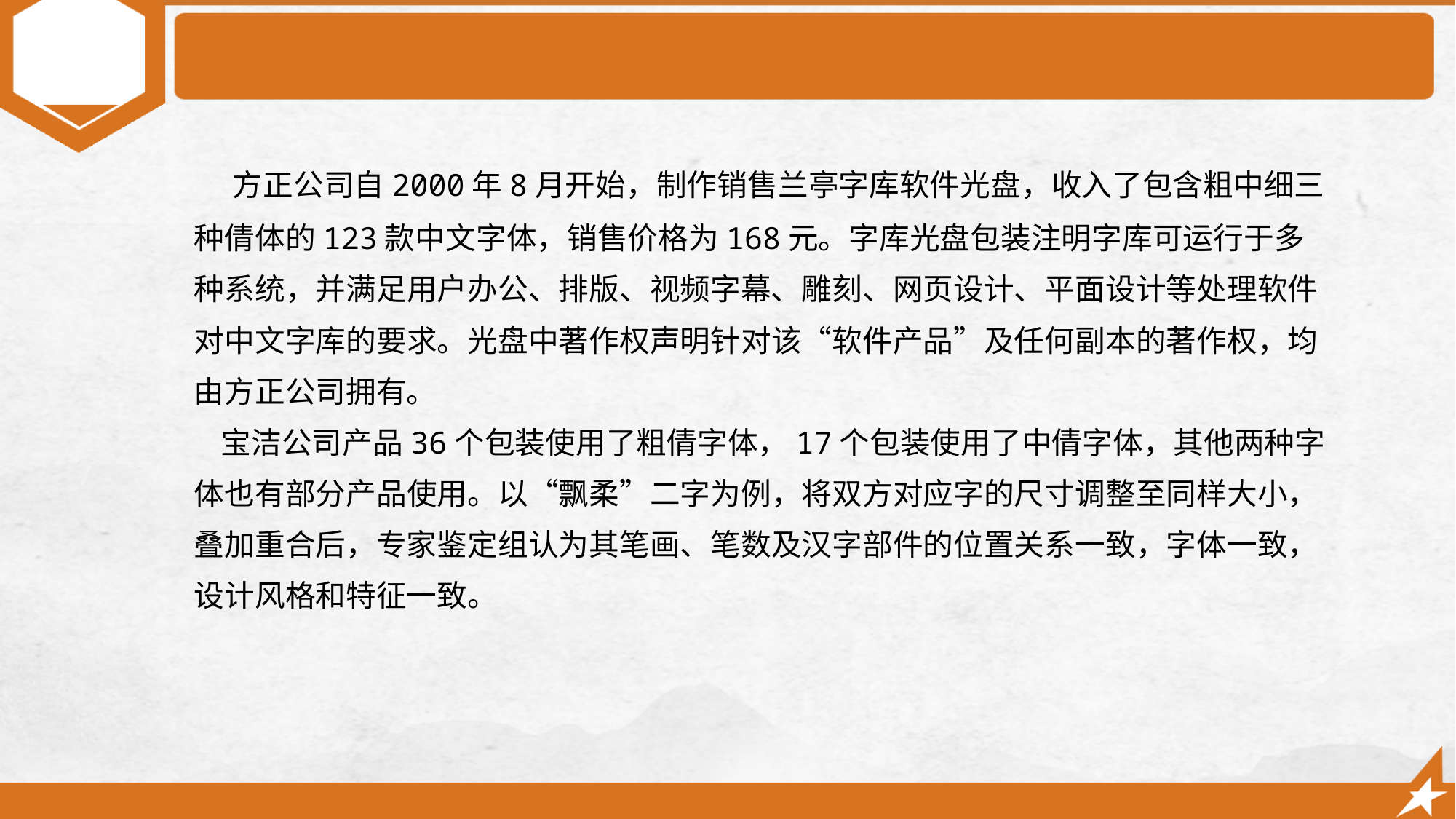

方正公司自2000年8月开始，制作销售兰亭字库软件光盘，收入了包含粗中细三种倩体的123款中文字体，销售价格为168元。字库光盘包装注明字库可运行于多种系统，并满足用户办公、排版、视频字幕、雕刻、网页设计、平面设计等处理软件对中文字库的要求。光盘中著作权声明针对该“软件产品”及任何副本的著作权，均由方正公司拥有。
    宝洁公司产品36个包装使用了粗倩字体，17个包装使用了中倩字体，其他两种字体也有部分产品使用。以“飘柔”二字为例，将双方对应字的尺寸调整至同样大小，叠加重合后，专家鉴定组认为其笔画、笔数及汉字部件的位置关系一致，字体一致，设计风格和特征一致。